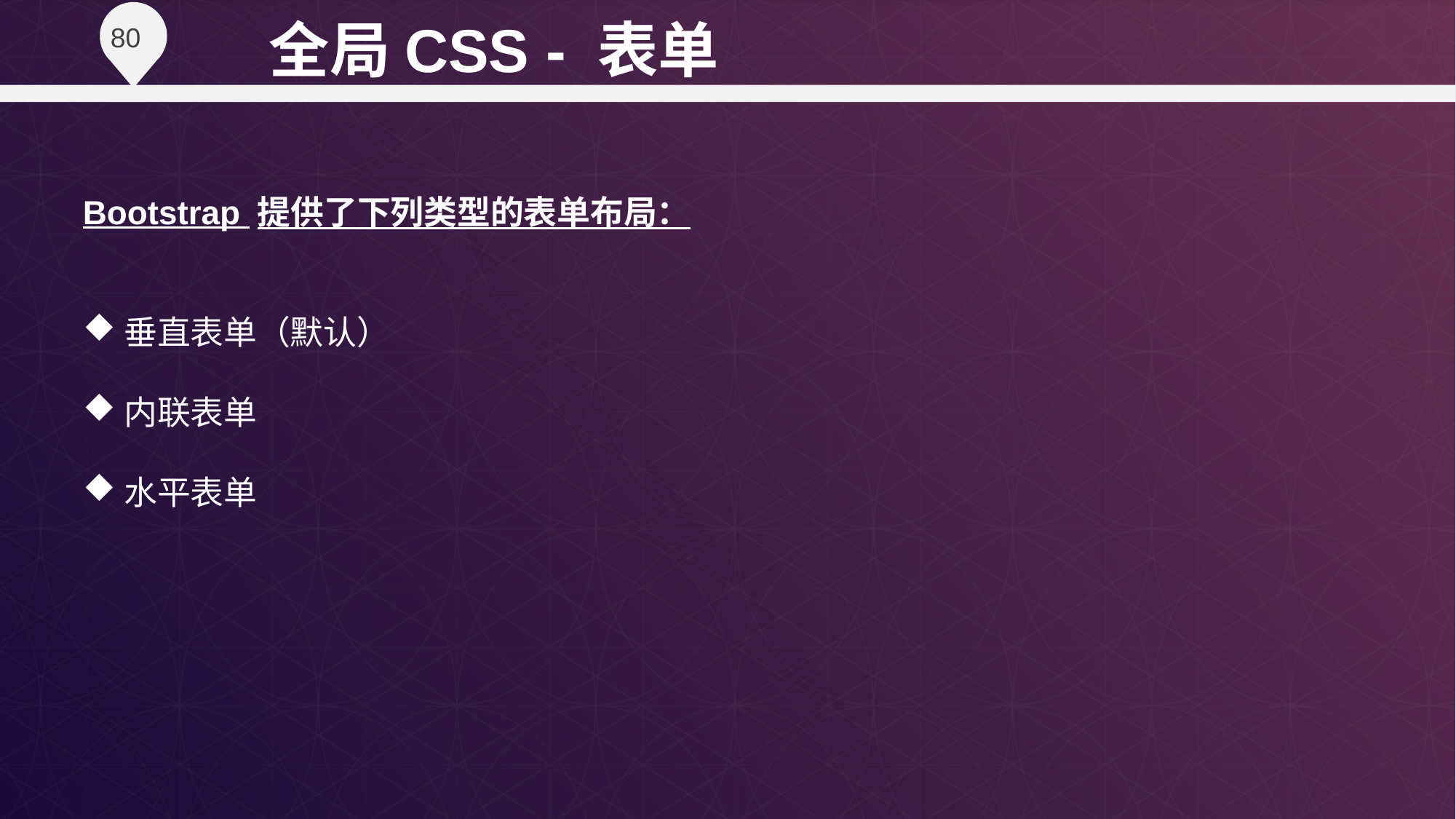

全局CSS - 表单
Bootstrap 提供了下列类型的表单布局：

垂直表单（默认）
内联表单
水平表单